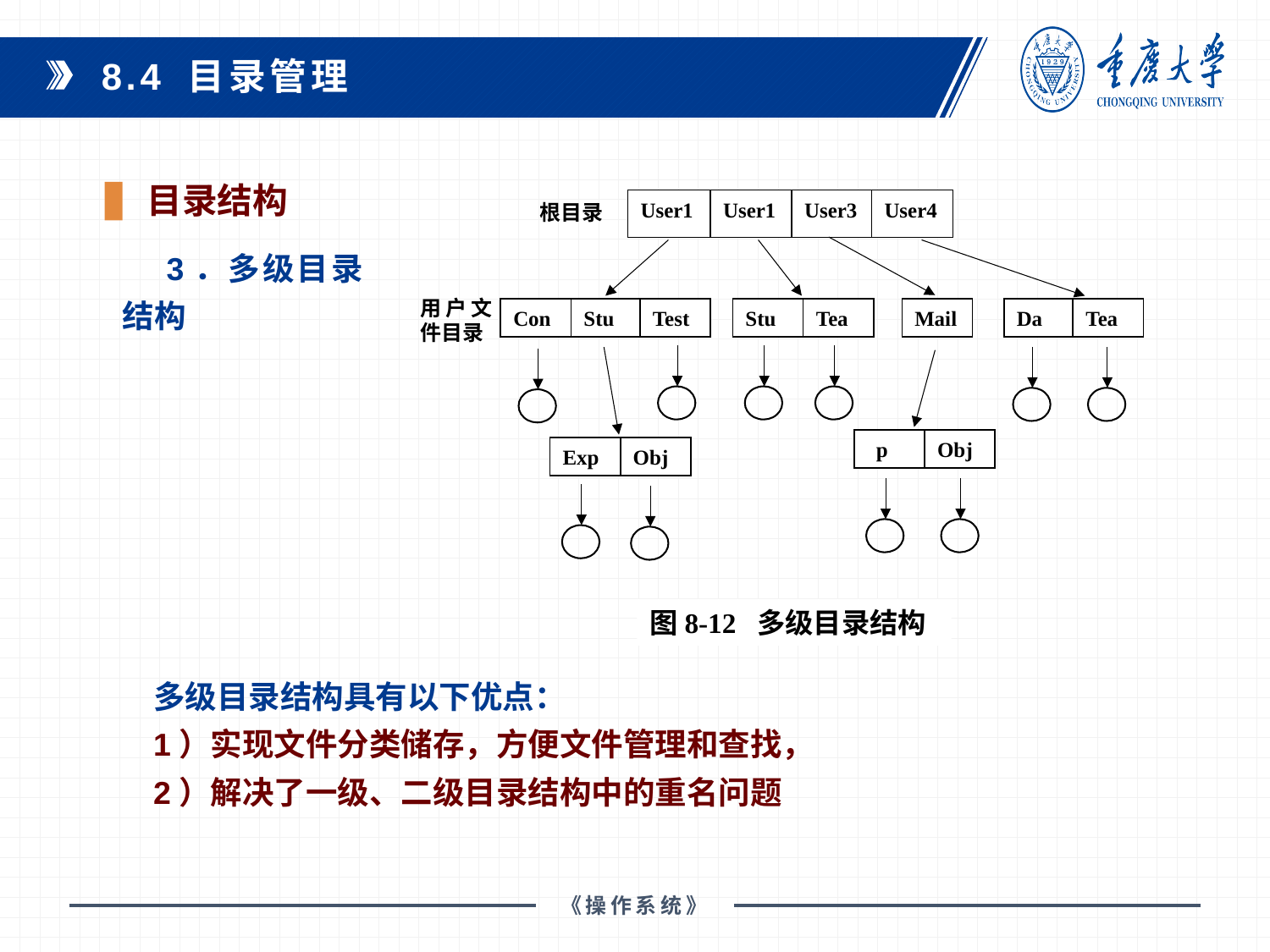

8.4 目录管理
目录结构

User1
User1
User3
User4
Con
Stu
Test

Stu
Tea

Mail
Da
Tea

根目录
用户文件目录
p
Obj
Exp
Obj

图8-12  多级目录结构
3．多级目录结构
多级目录结构具有以下优点：
1）实现文件分类储存，方便文件管理和查找，
2）解决了一级、二级目录结构中的重名问题